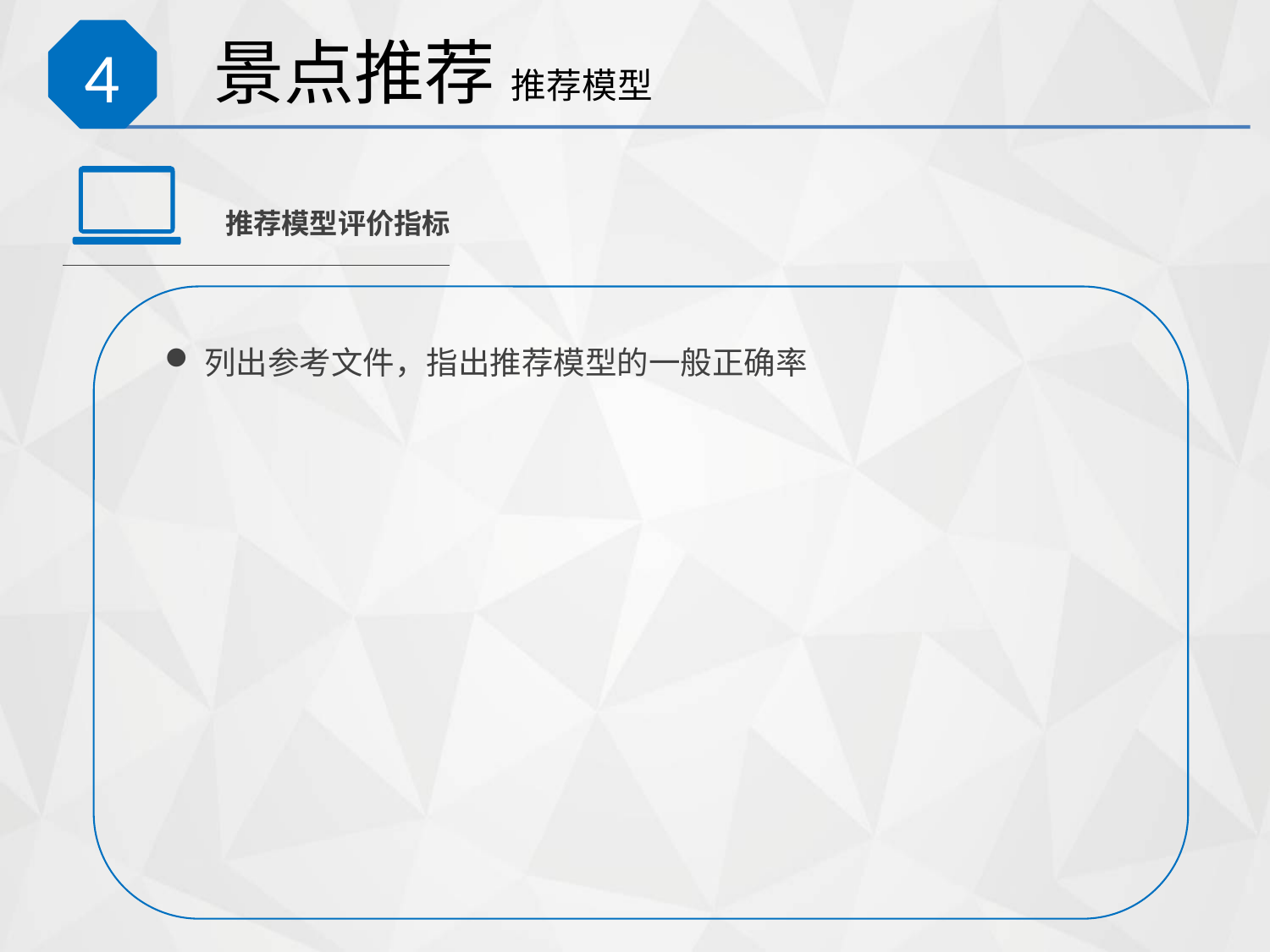

# 景点推荐 推荐模型
4

推荐模型评价指标

列出参考文件，指出推荐模型的一般正确率